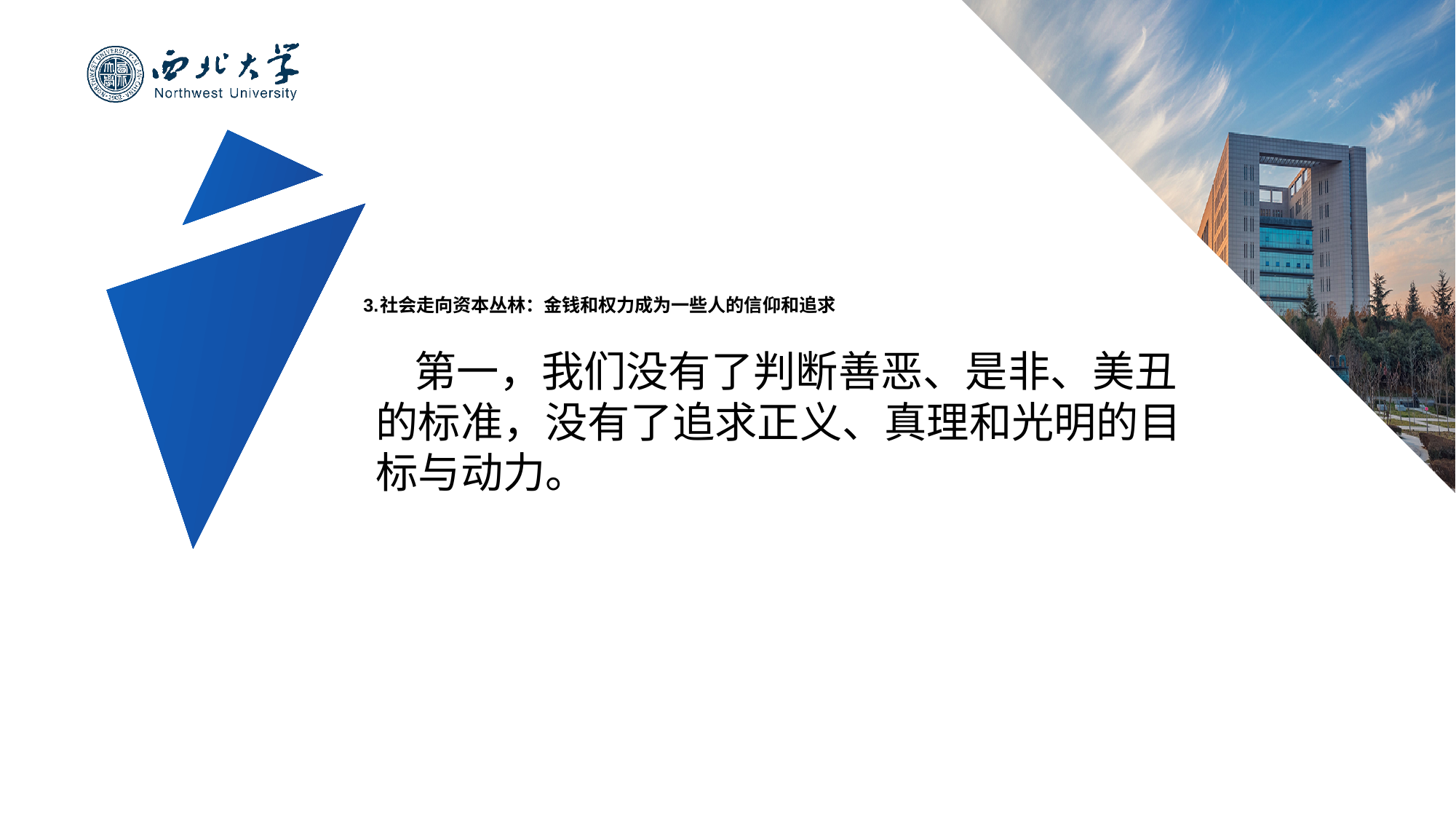

# 3.社会走向资本丛林：金钱和权力成为一些人的信仰和追求
   第一，我们没有了判断善恶、是非、美丑的标准，没有了追求正义、真理和光明的目标与动力。